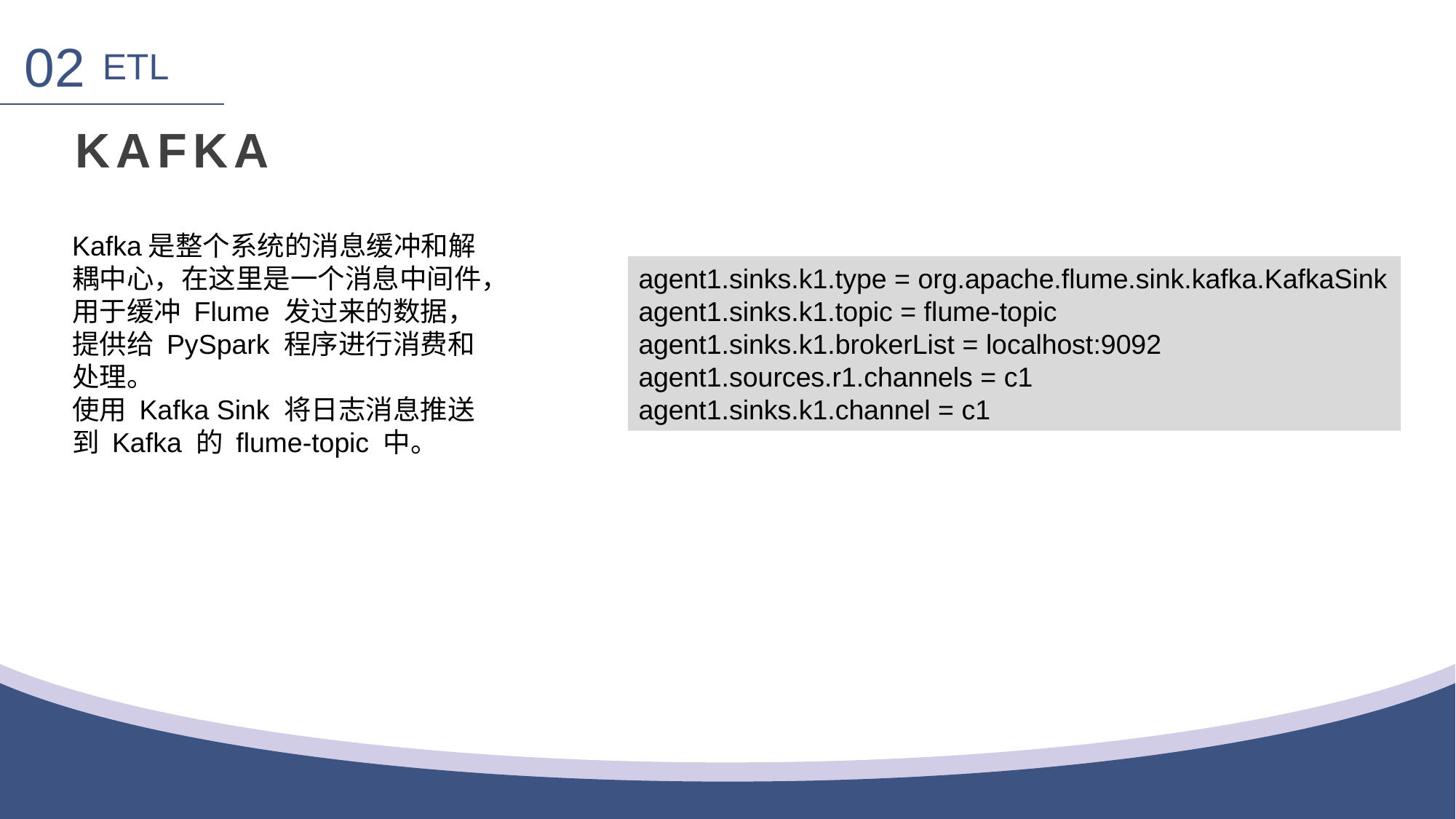

02
ETL
Kafka
Kafka是整个系统的消息缓冲和解耦中心，在这里是一个消息中间件，用于缓冲 Flume 发过来的数据，提供给 PySpark 程序进行消费和处理。
使用 Kafka Sink 将日志消息推送到 Kafka 的 flume-topic 中。
agent1.sinks.k1.type = org.apache.flume.sink.kafka.KafkaSink
agent1.sinks.k1.topic = flume-topic
agent1.sinks.k1.brokerList = localhost:9092
agent1.sources.r1.channels = c1
agent1.sinks.k1.channel = c1